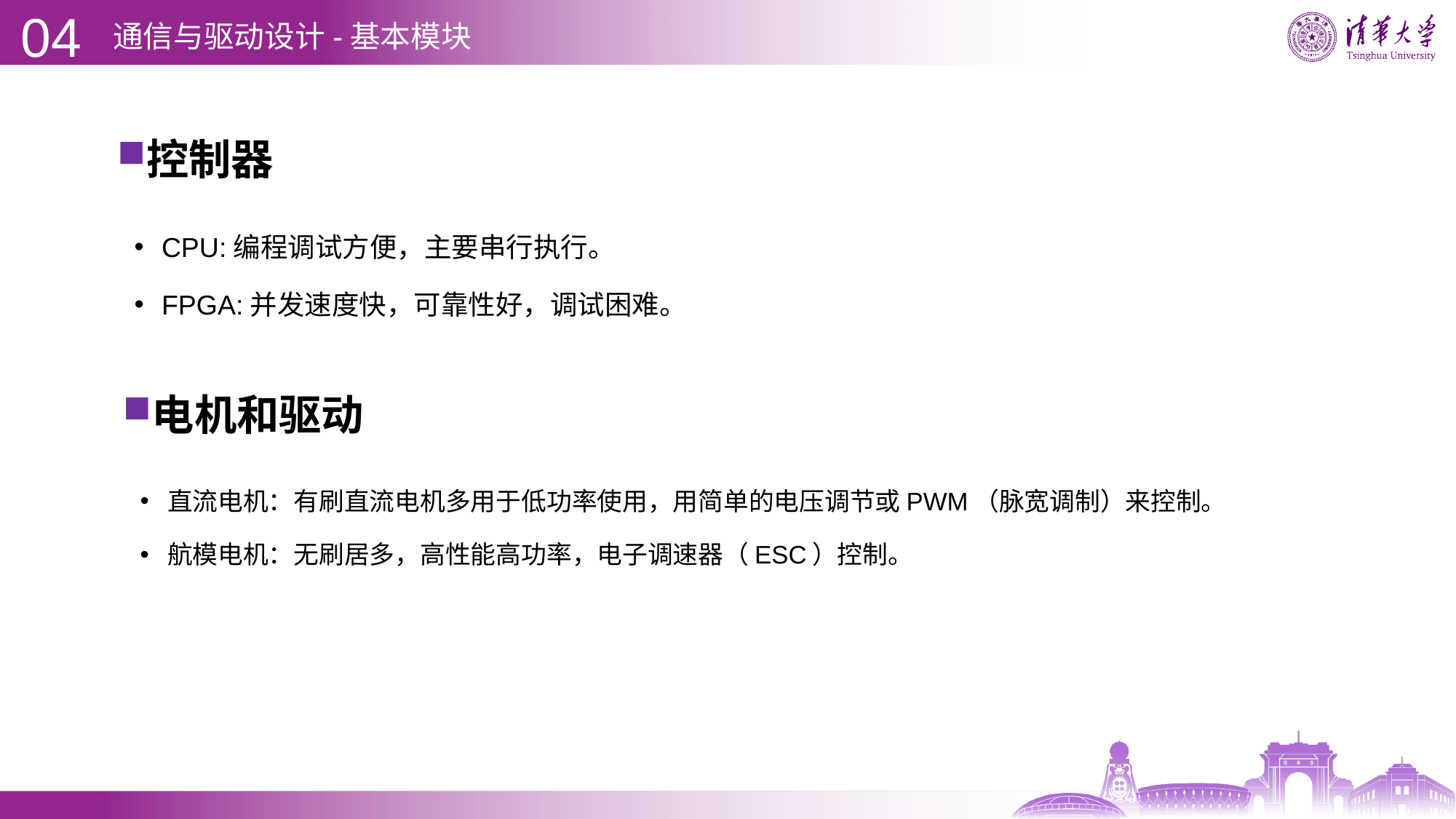

04
# 通信与驱动设计-基本模块
控制器
CPU:编程调试方便，主要串行执行。
FPGA:并发速度快，可靠性好，调试困难。
电机和驱动
直流电机：有刷直流电机多用于低功率使用，用简单的电压调节或PWM（脉宽调制）来控制。
航模电机：无刷居多，高性能高功率，电子调速器（ESC）控制。